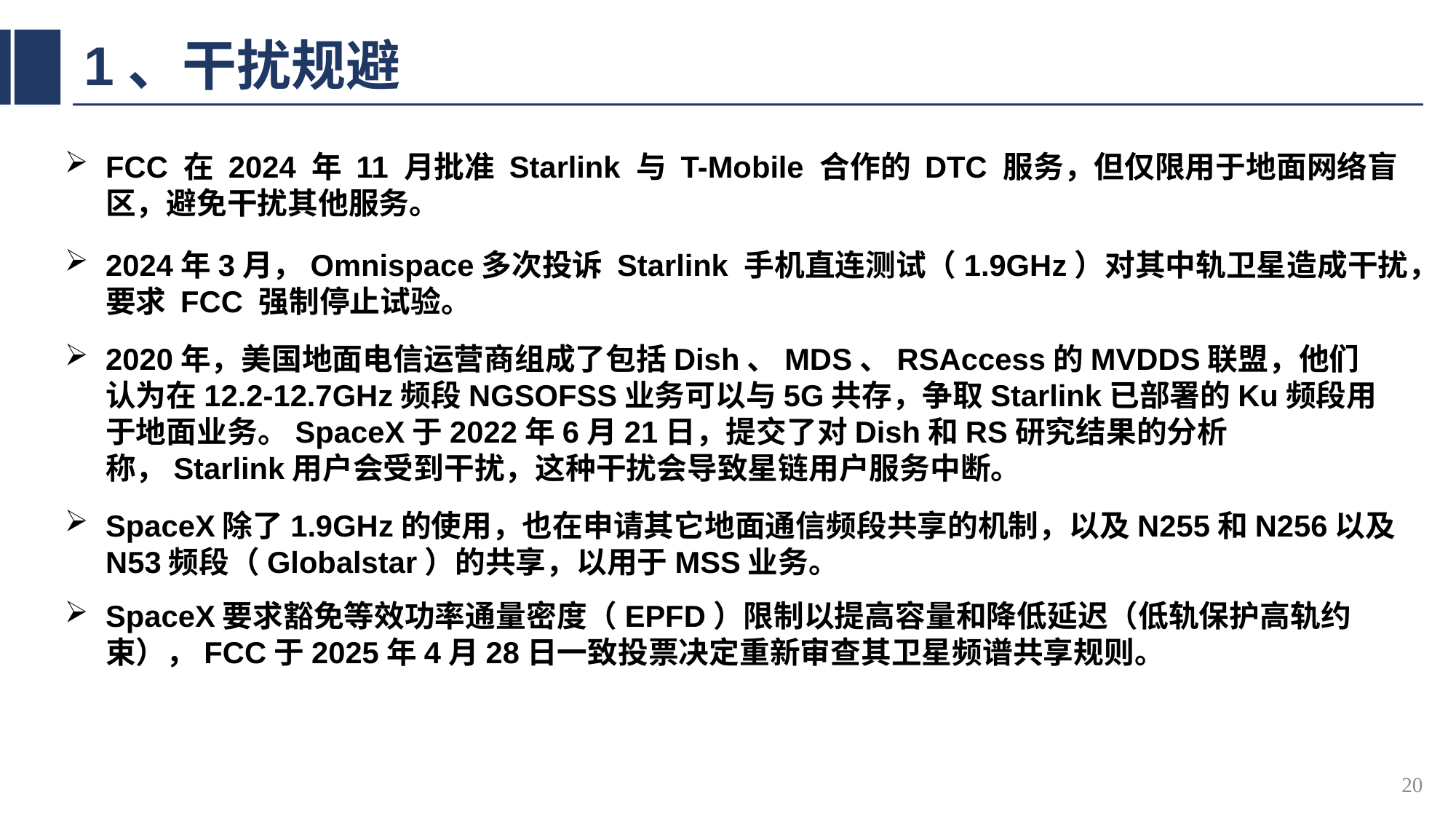

# 1、干扰规避
FCC 在 2024 年 11 月批准 Starlink 与 T-Mobile 合作的 DTC 服务，但仅限用于地面网络盲区，避免干扰其他服务。
2024年3月，Omnispace多次投诉 Starlink 手机直连测试（1.9GHz）对其中轨卫星造成干扰，要求 FCC 强制停止试验。
2020年，美国地面电信运营商组成了包括Dish、MDS、RSAccess的MVDDS联盟，他们认为在12.2-12.7GHz频段NGSOFSS业务可以与5G共存，争取Starlink已部署的Ku频段用于地面业务。SpaceX于2022年6月21日，提交了对Dish和RS研究结果的分析称，Starlink用户会受到干扰，这种干扰会导致星链用户服务中断。
SpaceX除了1.9GHz的使用，也在申请其它地面通信频段共享的机制，以及N255和N256以及N53频段（Globalstar）的共享，以用于MSS业务。
SpaceX要求豁免等效功率通量密度（EPFD）限制以提高容量和降低延迟（低轨保护高轨约束），FCC于2025年4月28日一致投票决定重新审查其卫星频谱共享规则。
20